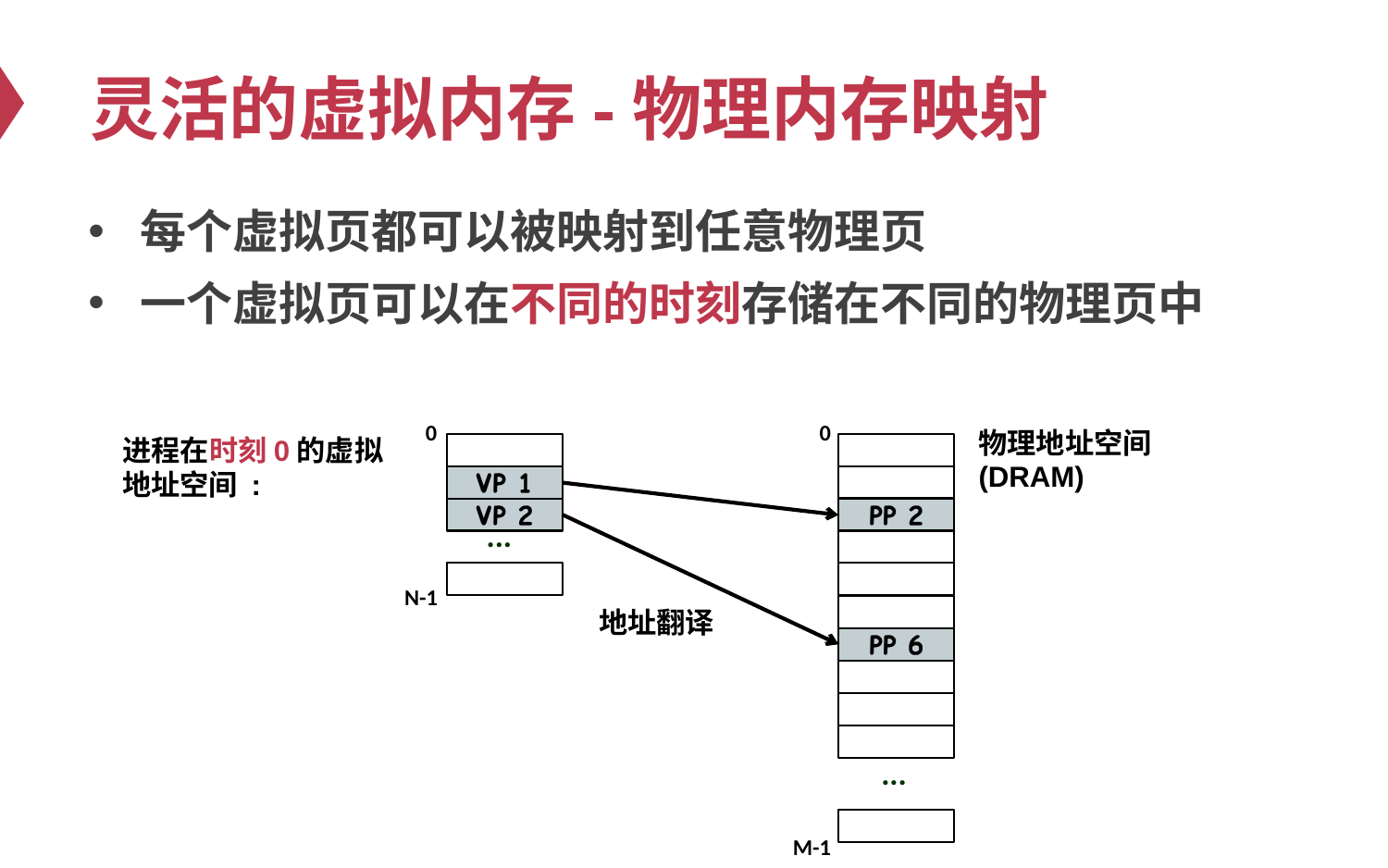

# 灵活的虚拟内存-物理内存映射
每个虚拟页都可以被映射到任意物理页
一个虚拟页可以在不同的时刻存储在不同的物理页中
0
0
物理地址空间(DRAM)
进程在时刻0的虚拟地址空间 :

VP 1
VP 2
PP 2
...

N-1

地址翻译
PP 6

...

M-1